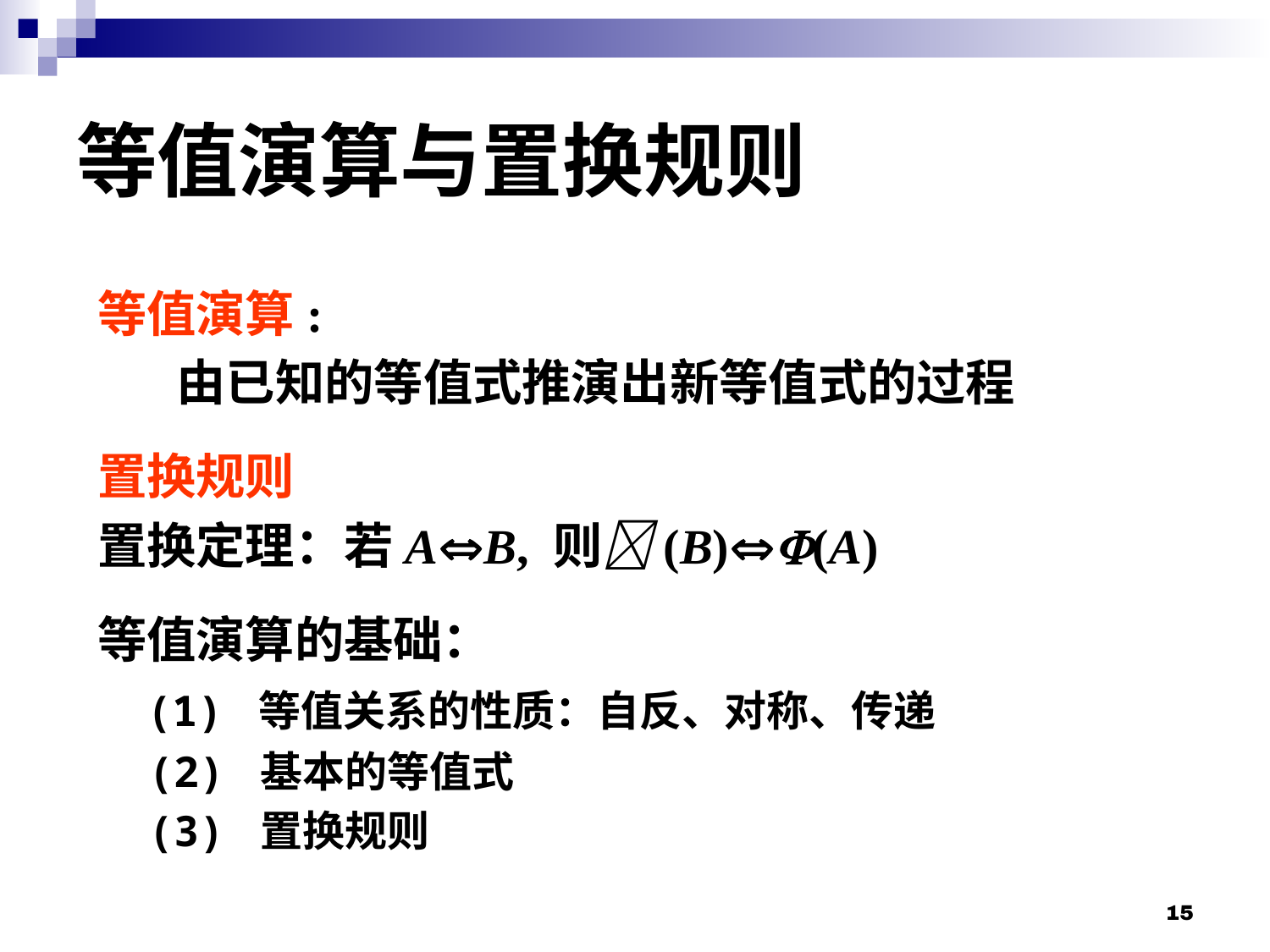

# 等值演算与置换规则
等值演算:
      由已知的等值式推演出新等值式的过程

置换规则
置换定理：若A⇔B, 则Φ(B)⇔Φ(A)

等值演算的基础：
    (1) 等值关系的性质：自反、对称、传递
  (2) 基本的等值式
  (3) 置换规则
15